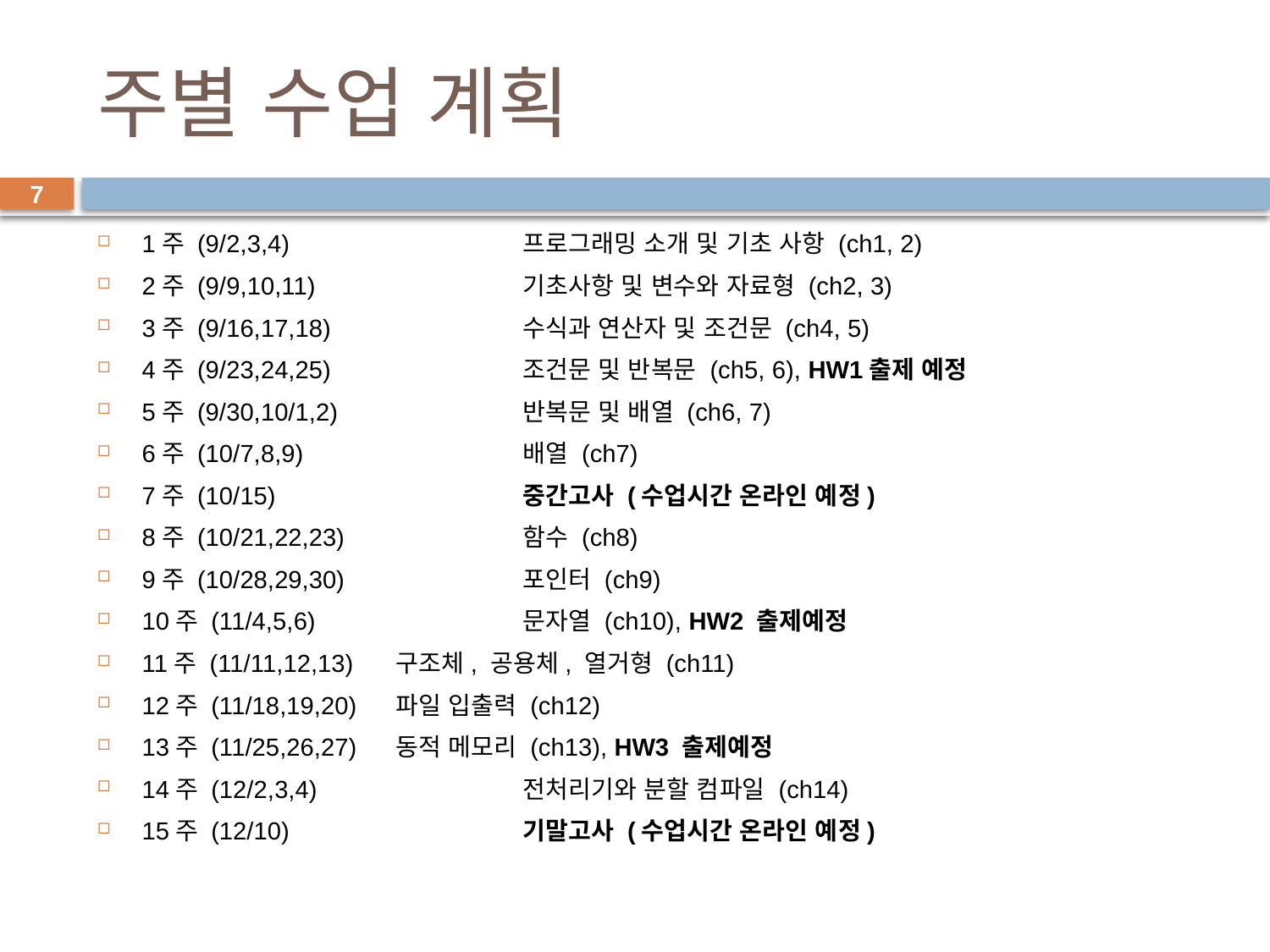

# 주별 수업 계획
7
1주 (9/2,3,4)		프로그래밍 소개 및 기초 사항 (ch1, 2)
2주 (9/9,10,11)		기초사항 및 변수와 자료형 (ch2, 3)
3주 (9/16,17,18)		수식과 연산자 및 조건문 (ch4, 5)
4주 (9/23,24,25)		조건문 및 반복문 (ch5, 6), HW1출제 예정
5주 (9/30,10/1,2)		반복문 및 배열 (ch6, 7)
6주 (10/7,8,9)		배열 (ch7)
7주 (10/15)		중간고사 (수업시간 온라인 예정)
8주 (10/21,22,23)		함수 (ch8)
9주 (10/28,29,30)		포인터 (ch9)
10주 (11/4,5,6)		문자열 (ch10), HW2 출제예정
11주 (11/11,12,13)	구조체, 공용체, 열거형 (ch11)
12주 (11/18,19,20)	파일 입출력 (ch12)
13주 (11/25,26,27)	동적 메모리 (ch13), HW3 출제예정
14주 (12/2,3,4)		전처리기와 분할 컴파일 (ch14)
15주 (12/10)		기말고사 (수업시간 온라인 예정)